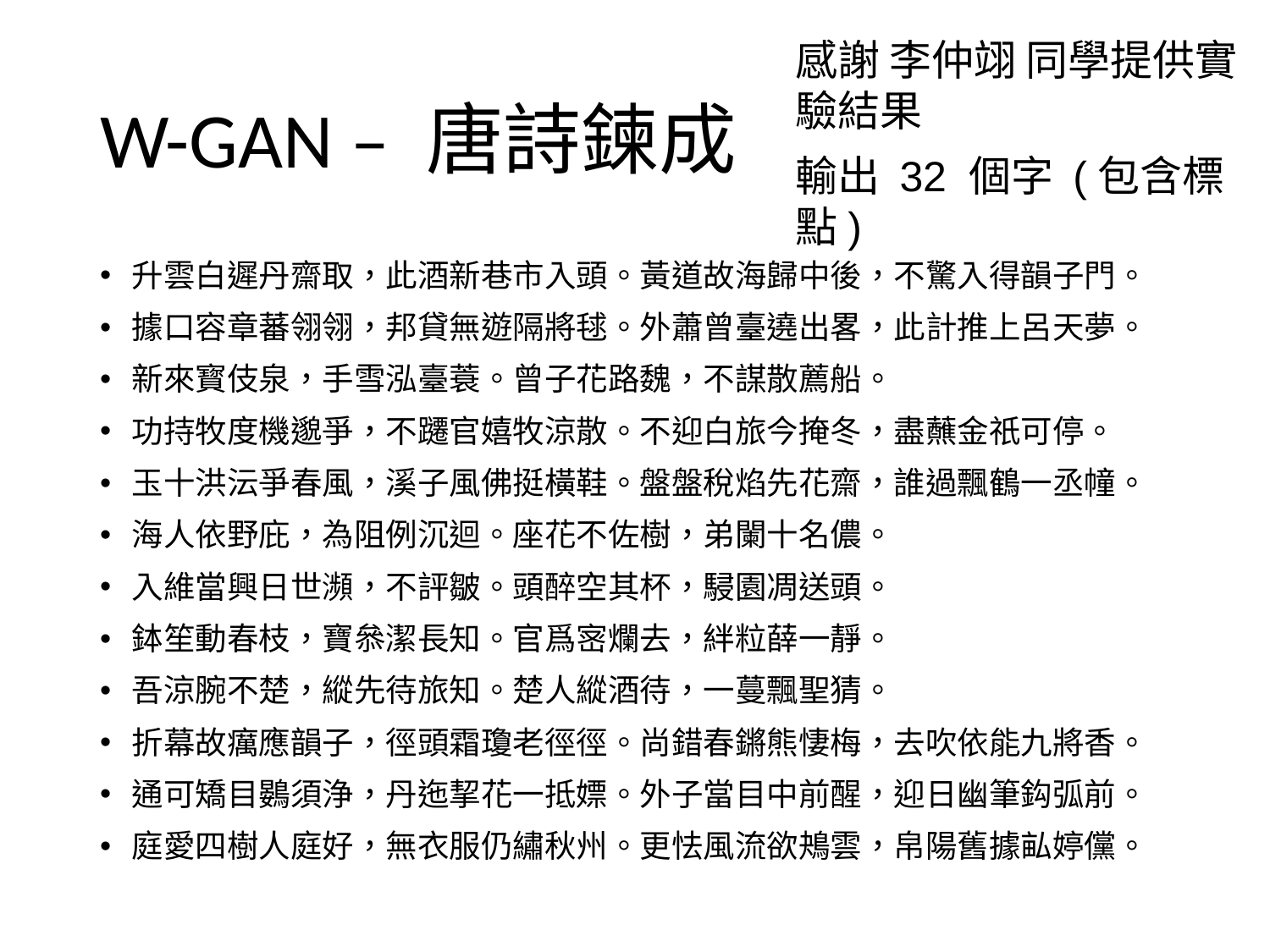

感謝 李仲翊 同學提供實驗結果
# W-GAN – 唐詩鍊成
輸出 32 個字 (包含標點)
升雲白遲丹齋取，此酒新巷市入頭。黃道故海歸中後，不驚入得韻子門。
據口容章蕃翎翎，邦貸無遊隔將毬。外蕭曾臺遶出畧，此計推上呂天夢。
新來寳伎泉，手雪泓臺蓑。曾子花路魏，不謀散薦船。
功持牧度機邈爭，不躚官嬉牧涼散。不迎白旅今掩冬，盡蘸金祇可停。
玉十洪沄爭春風，溪子風佛挺橫鞋。盤盤稅焰先花齋，誰過飄鶴一丞幢。
海人依野庇，為阻例沉迴。座花不佐樹，弟闌十名儂。
入維當興日世瀕，不評皺。頭醉空其杯，駸園凋送頭。
鉢笙動春枝，寶叅潔長知。官爲宻爛去，絆粒薛一靜。
吾涼腕不楚，縱先待旅知。楚人縱酒待，一蔓飄聖猜。
折幕故癘應韻子，徑頭霜瓊老徑徑。尚錯春鏘熊悽梅，去吹依能九將香。
通可矯目鷃須浄，丹迤挈花一抵嫖。外子當目中前醒，迎日幽筆鈎弧前。
庭愛四樹人庭好，無衣服仍繡秋州。更怯風流欲鴂雲，帛陽舊據畆婷儻。